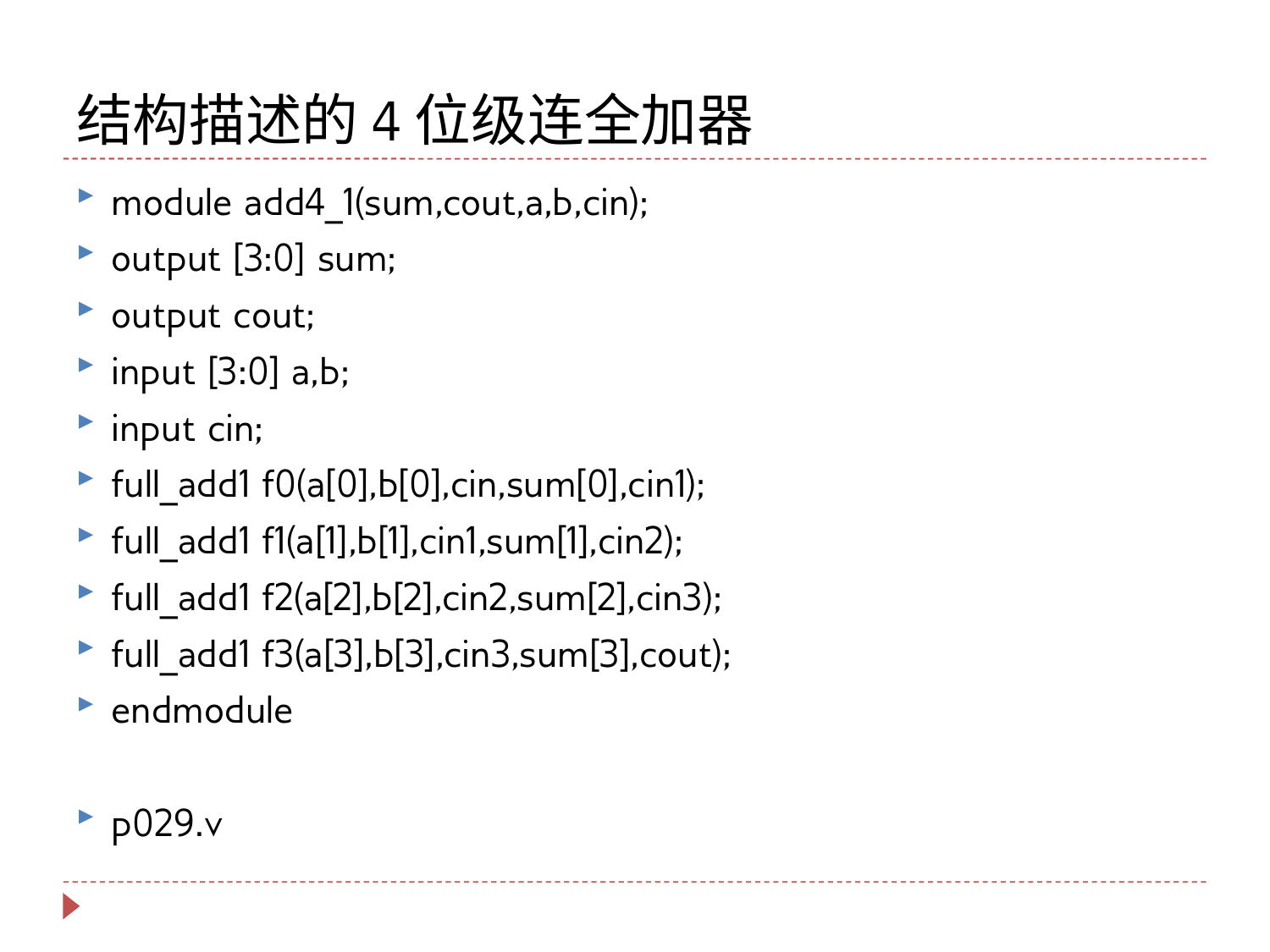

# 结构描述的4位级连全加器
module add4_1(sum,cout,a,b,cin);
output [3:0] sum;
output cout;
input [3:0] a,b;
input cin;
full_add1 f0(a[0],b[0],cin,sum[0],cin1);
full_add1 f1(a[1],b[1],cin1,sum[1],cin2);
full_add1 f2(a[2],b[2],cin2,sum[2],cin3);
full_add1 f3(a[3],b[3],cin3,sum[3],cout);
endmodule

p029.v